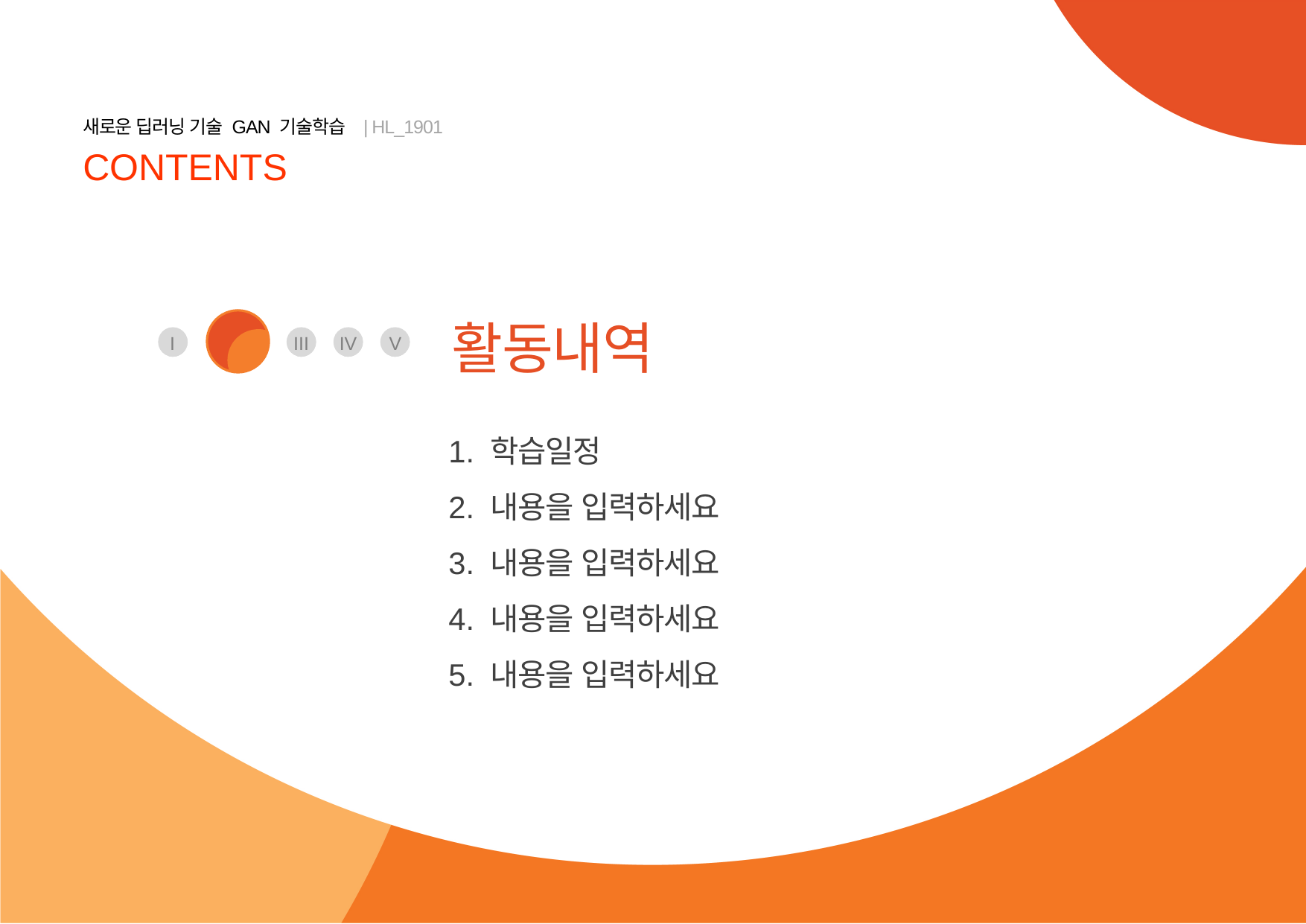

II

활동내역
I

III

IV

V

학습일정
내용을 입력하세요
내용을 입력하세요
내용을 입력하세요
내용을 입력하세요